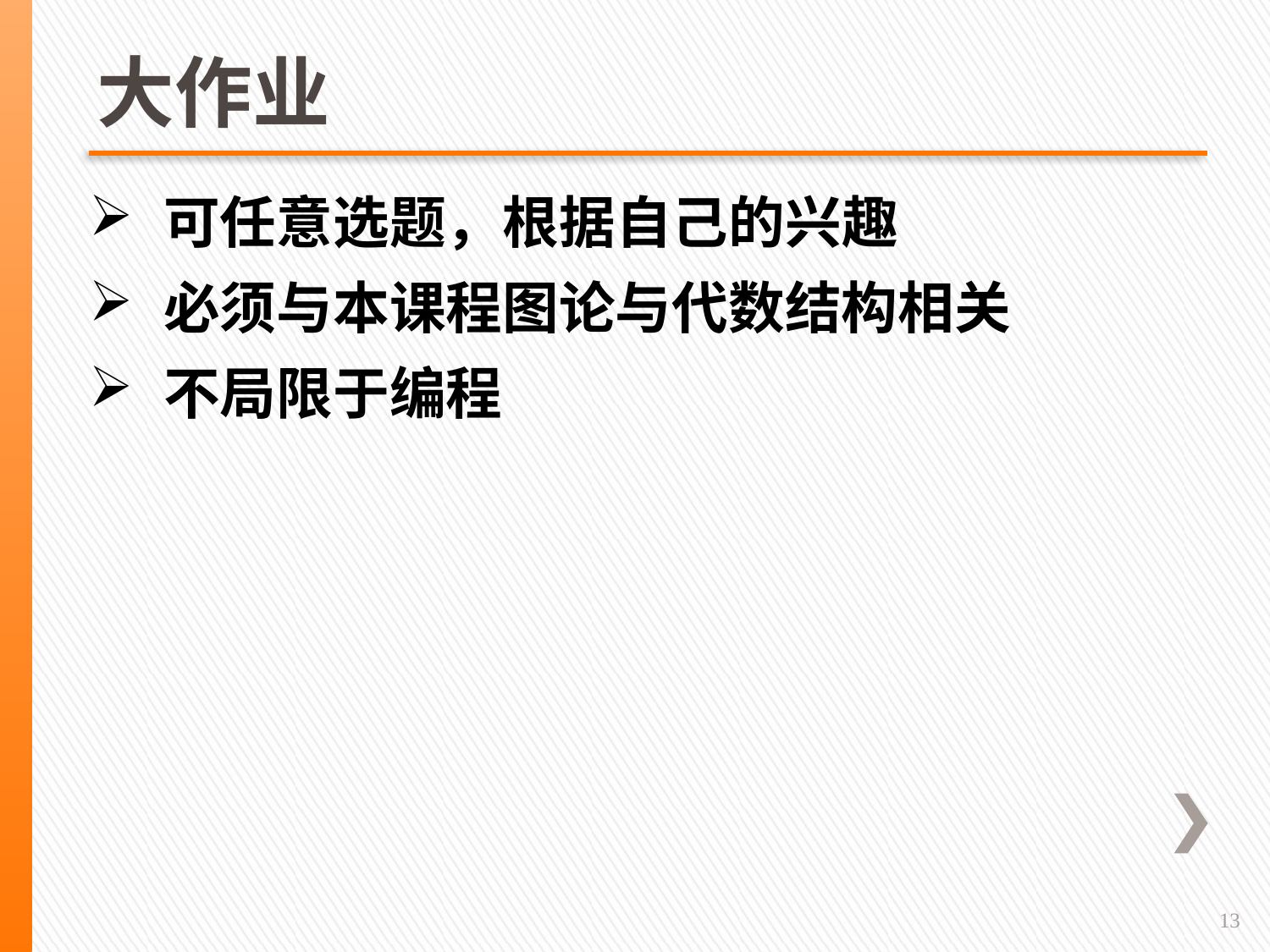

# 大作业
可任意选题，根据自己的兴趣
必须与本课程图论与代数结构相关
不局限于编程

13